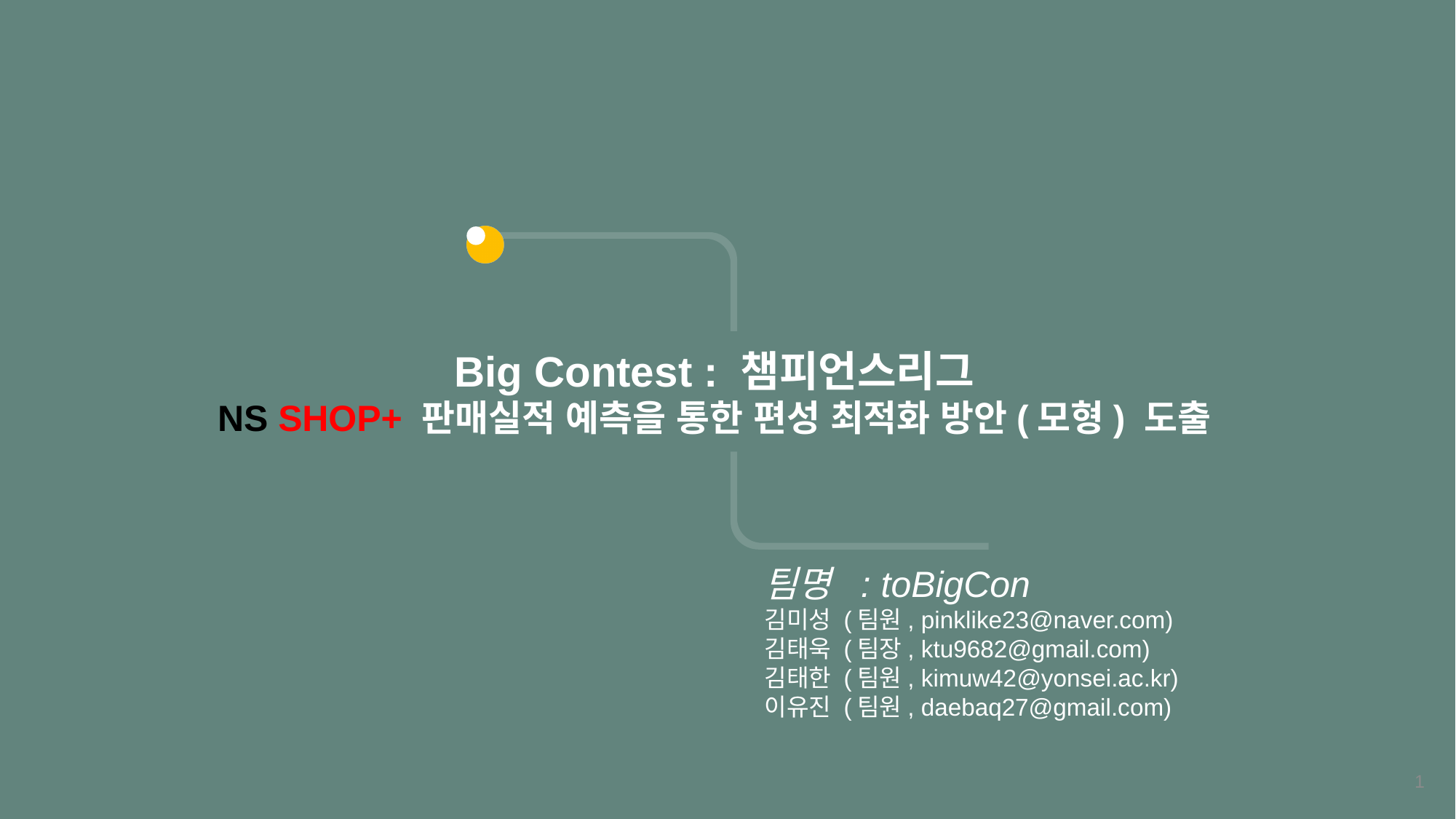

Big Contest : 챔피언스리그
NS SHOP+ 판매실적 예측을 통한 편성 최적화 방안(모형) 도출
팀명  : toBigCon
김미성 (팀원, pinklike23@naver.com)
김태욱 (팀장, ktu9682@gmail.com)
김태한 (팀원, kimuw42@yonsei.ac.kr)
이유진 (팀원, daebaq27@gmail.com)
1